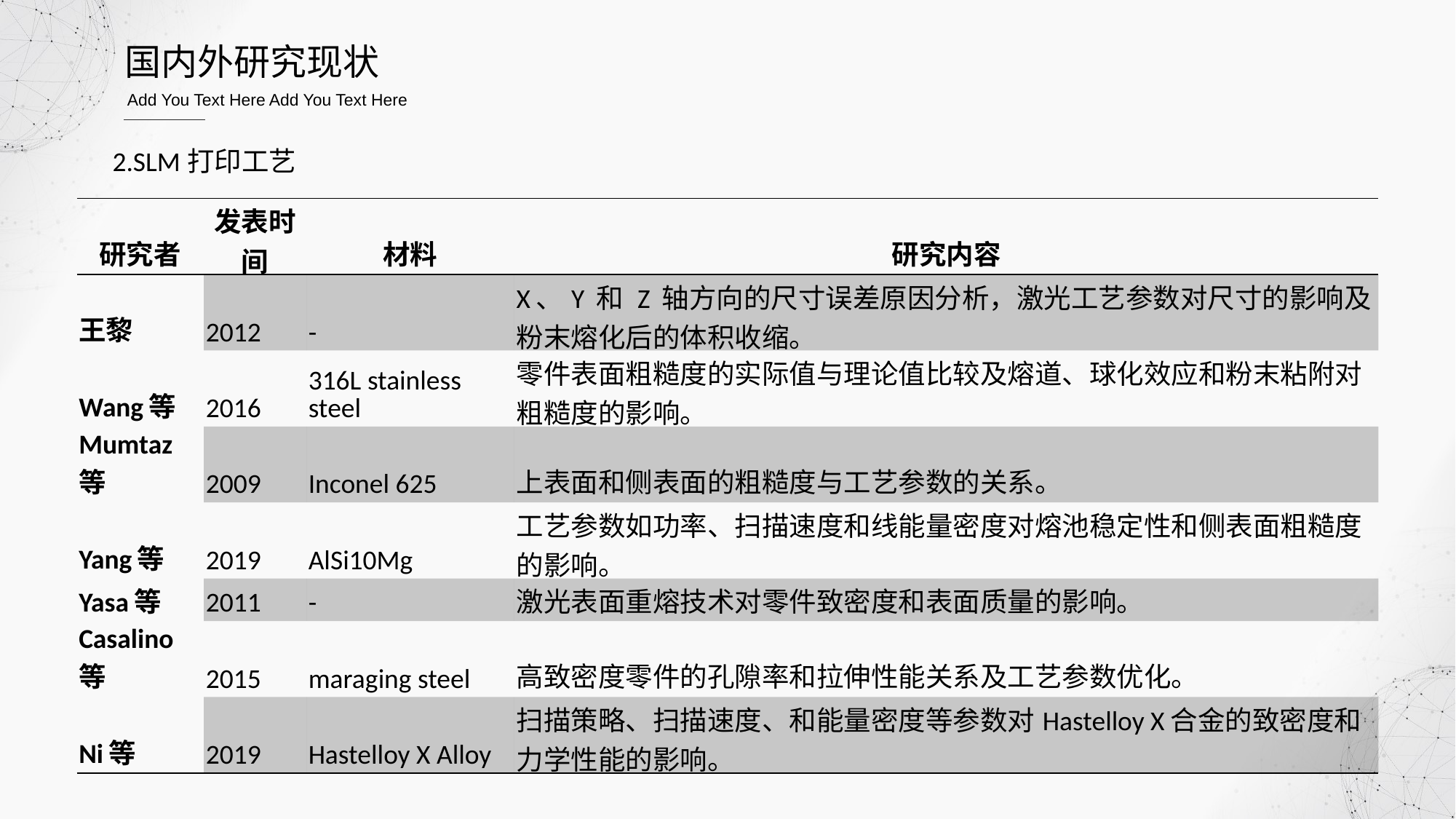

国内外研究现状
Add You Text Here Add You Text Here
2.SLM打印工艺
| 研究者 | 发表时间 | 材料 | 研究内容 |
| --- | --- | --- | --- |
| 王黎 | 2012 | - | X、Y 和 Z 轴方向的尺寸误差原因分析，激光工艺参数对尺寸的影响及粉末熔化后的体积收缩。 |
| Wang等 | 2016 | 316L stainless steel | 零件表面粗糙度的实际值与理论值比较及熔道、球化效应和粉末粘附对粗糙度的影响。 |
| Mumtaz等 | 2009 | Inconel 625 | 上表面和侧表面的粗糙度与工艺参数的关系。 |
| Yang等 | 2019 | AlSi10Mg | 工艺参数如功率、扫描速度和线能量密度对熔池稳定性和侧表面粗糙度的影响。 |
| Yasa等 | 2011 | - | 激光表面重熔技术对零件致密度和表面质量的影响。 |
| Casalino等 | 2015 | maraging steel | 高致密度零件的孔隙率和拉伸性能关系及工艺参数优化。 |
| Ni等 | 2019 | Hastelloy X Alloy | 扫描策略、扫描速度、和能量密度等参数对Hastelloy X合金的致密度和力学性能的影响。 |